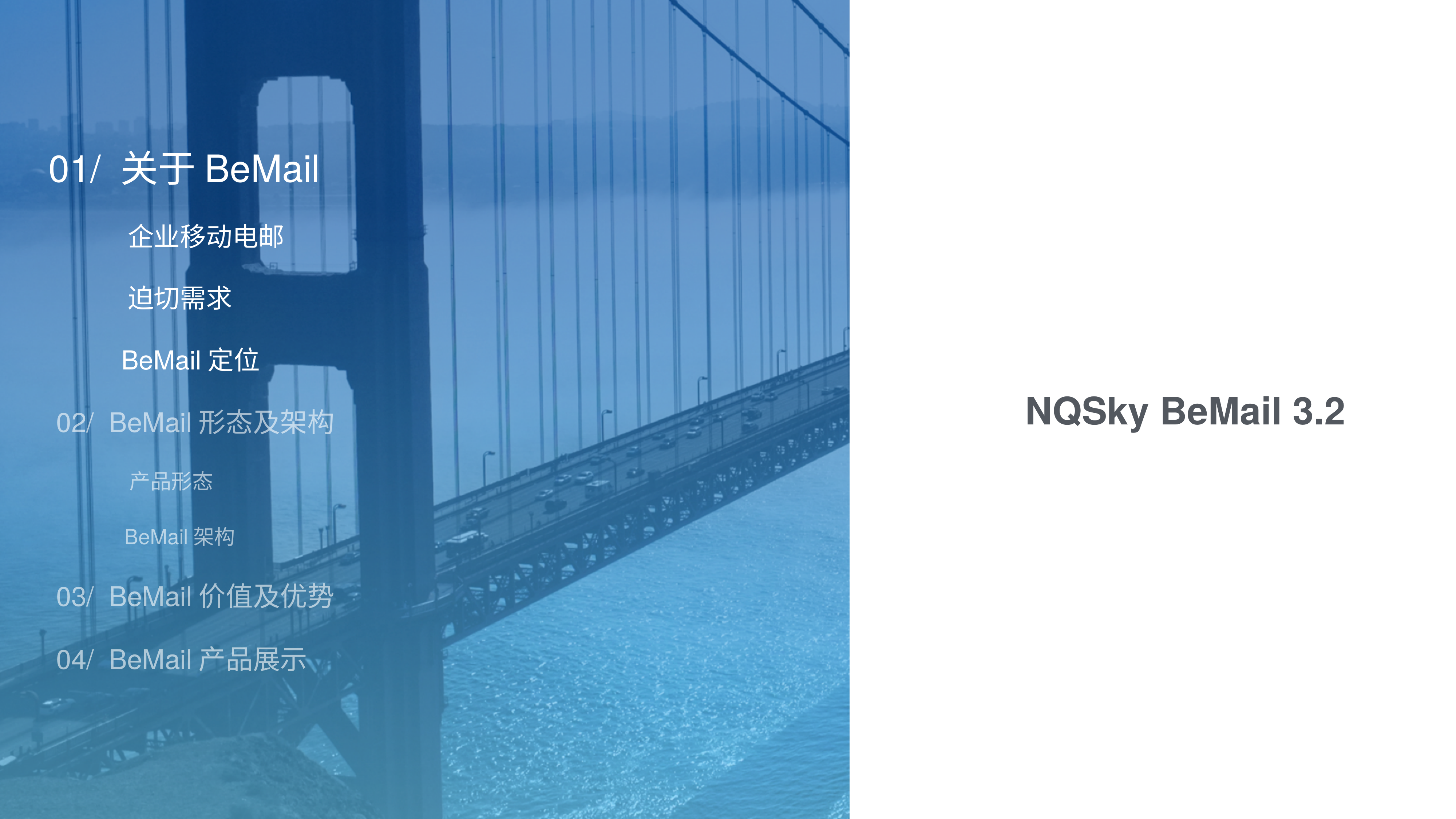

01/ 关于BeMail
          企业移动电邮
          迫切需求
          BeMail定位
 02/  BeMail形态及架构
             产品形态
             BeMail架构
 03/  BeMail价值及优势
 04/  BeMail产品展示
# NQSky BeMail 3.2